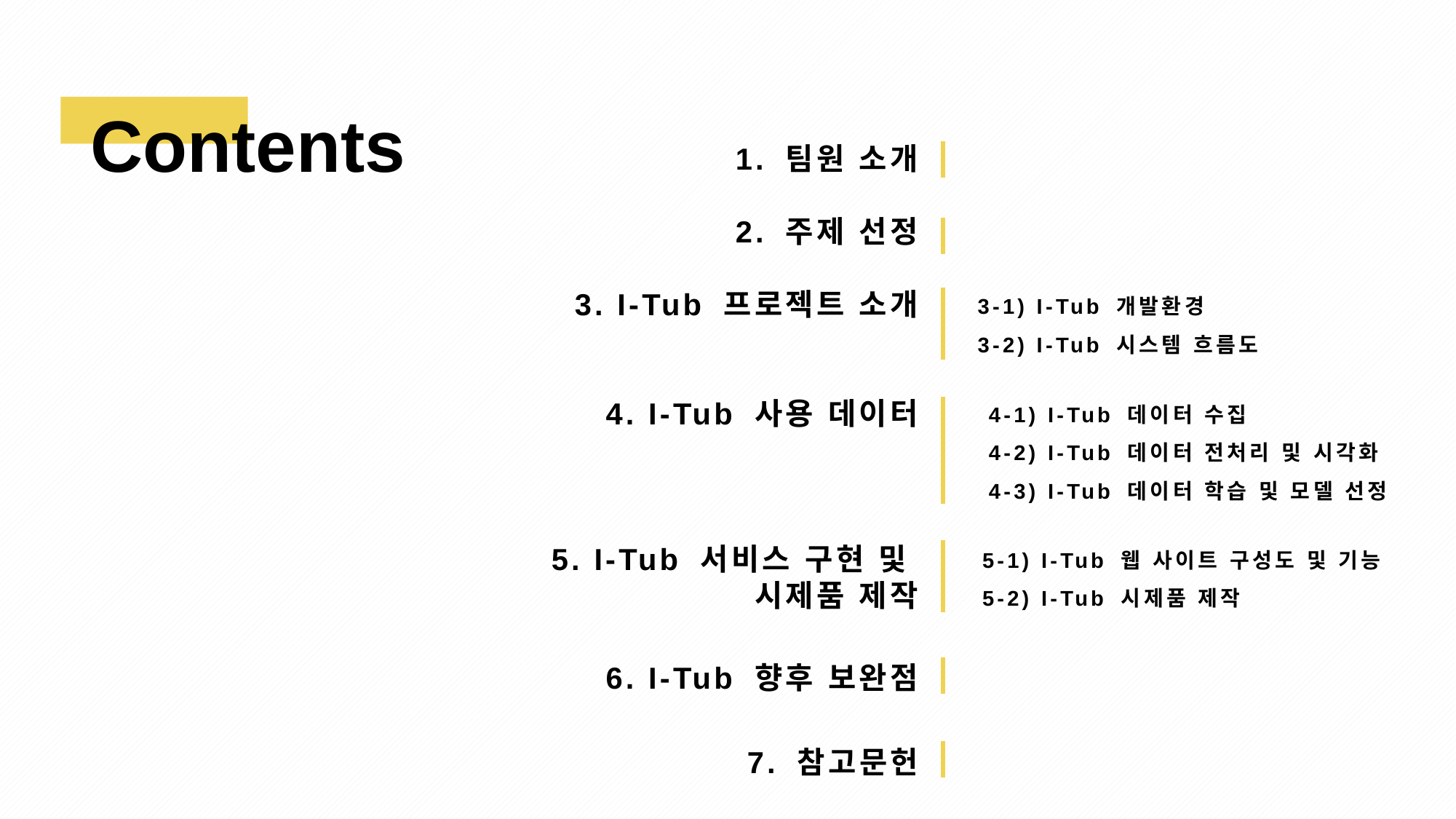

Contents

1. 팀원 소개

2. 주제 선정

3. I-Tub 프로젝트 소개

4. I-Tub 사용 데이터

5. I-Tub 서비스 구현 및
시제품 제작

6. I-Tub 향후 보완점

7. 참고문헌

3-1) I-Tub 개발환경
3-2) I-Tub 시스템 흐름도
4-1) I-Tub 데이터 수집
4-2) I-Tub 데이터 전처리 및 시각화
4-3) I-Tub 데이터 학습 및 모델 선정
5-1) I-Tub 웹 사이트 구성도 및 기능
5-2) I-Tub 시제품 제작